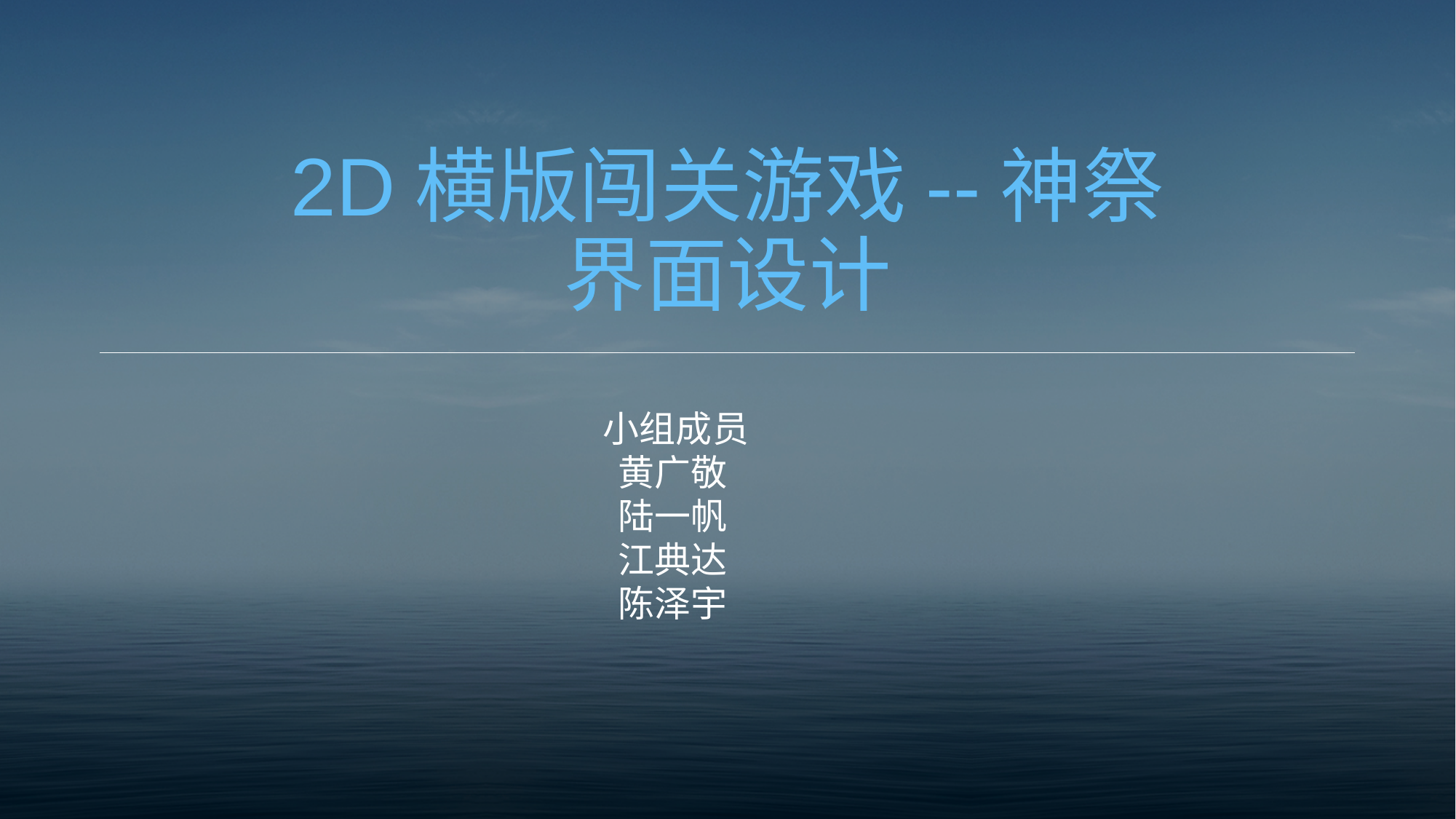

# 2D横版闯关游戏--神祭 界面设计
                                   小组成员
                            黄广敬
                            陆一帆
                            江典达
                            陈泽宇